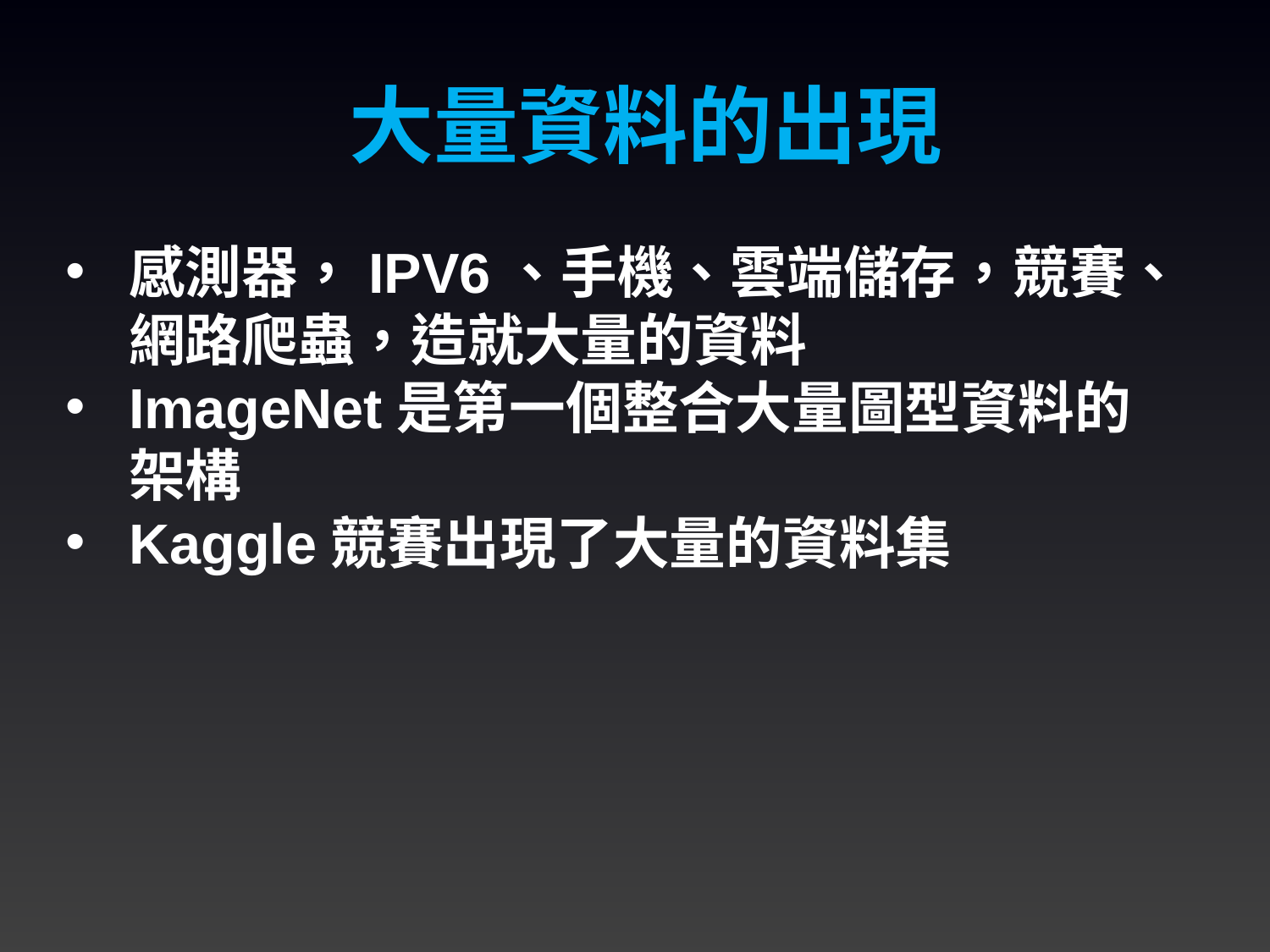

大量資料的出現
感測器，IPV6、手機、雲端儲存，競賽、網路爬蟲，造就大量的資料
ImageNet是第一個整合大量圖型資料的架構
Kaggle競賽出現了大量的資料集